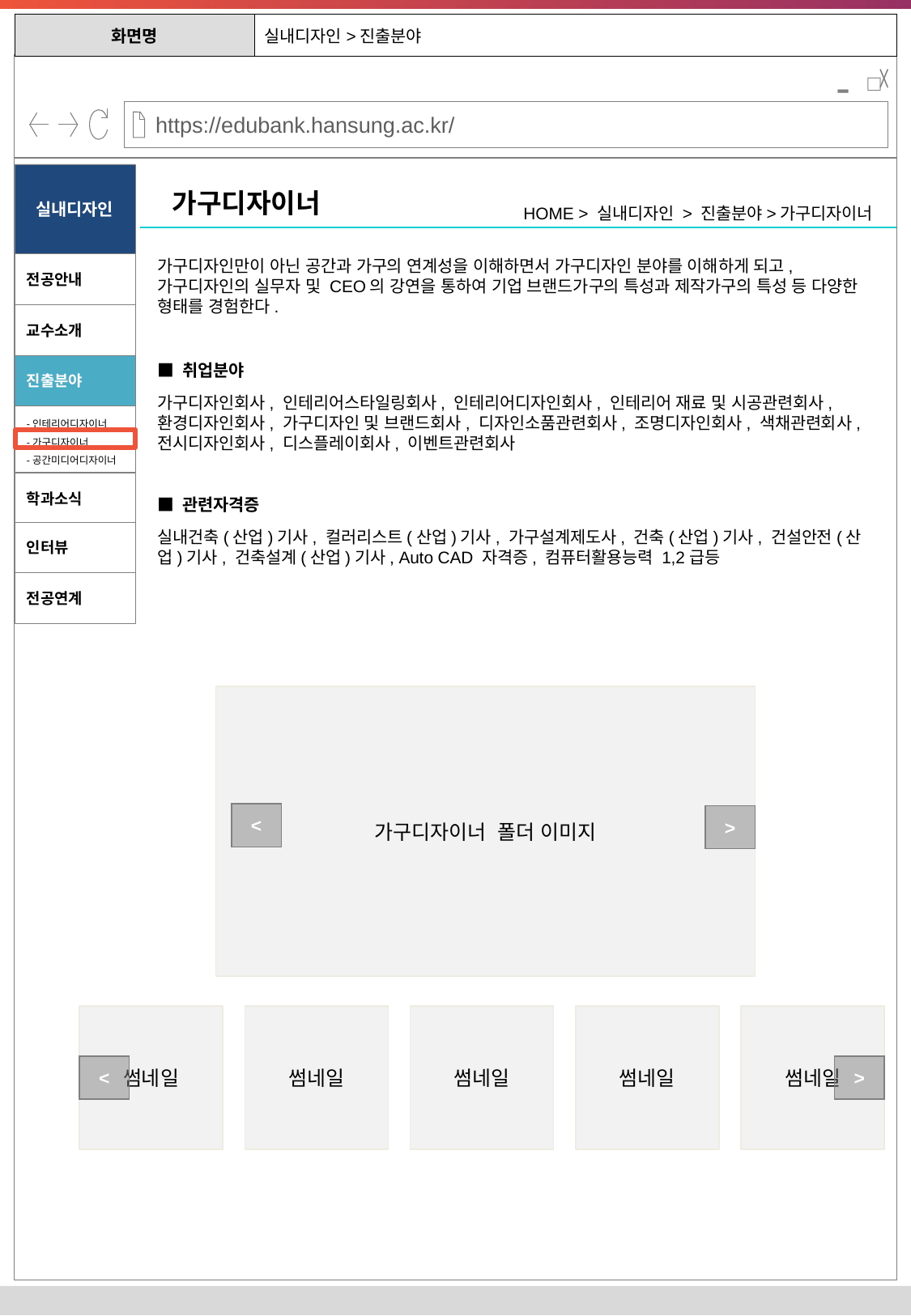

| 화면명 | 실내디자인>진출분야 |
| --- | --- |
-
실내디자인
가구디자이너
HOME > 실내디자인 > 진출분야>가구디자이너
가구디자인만이 아닌 공간과 가구의 연계성을 이해하면서 가구디자인 분야를 이해하게 되고, 가구디자인의 실무자 및 CEO의 강연을 통하여 기업 브랜드가구의 특성과 제작가구의 특성 등 다양한 형태를 경험한다.
전공안내
교수소개
■ 취업분야
진출분야
가구디자인회사, 인테리어스타일링회사, 인테리어디자인회사, 인테리어 재료 및 시공관련회사, 환경디자인회사, 가구디자인 및 브랜드회사, 디자인소품관련회사, 조명디자인회사, 색채관련회사, 전시디자인회사, 디스플레이회사, 이벤트관련회사
-인테리어디자이너
-가구디자이너
-공간미디어디자이너

학과소식
■ 관련자격증
실내건축(산업)기사, 컬러리스트(산업)기사, 가구설계제도사, 건축(산업)기사, 건설안전(산업)기사, 건축설계(산업)기사, Auto CAD 자격증, 컴퓨터활용능력 1,2급등
인터뷰
전공연계
가구디자이너  폴더 이미지
<
>
썸네일
썸네일
썸네일
썸네일
썸네일
<
>